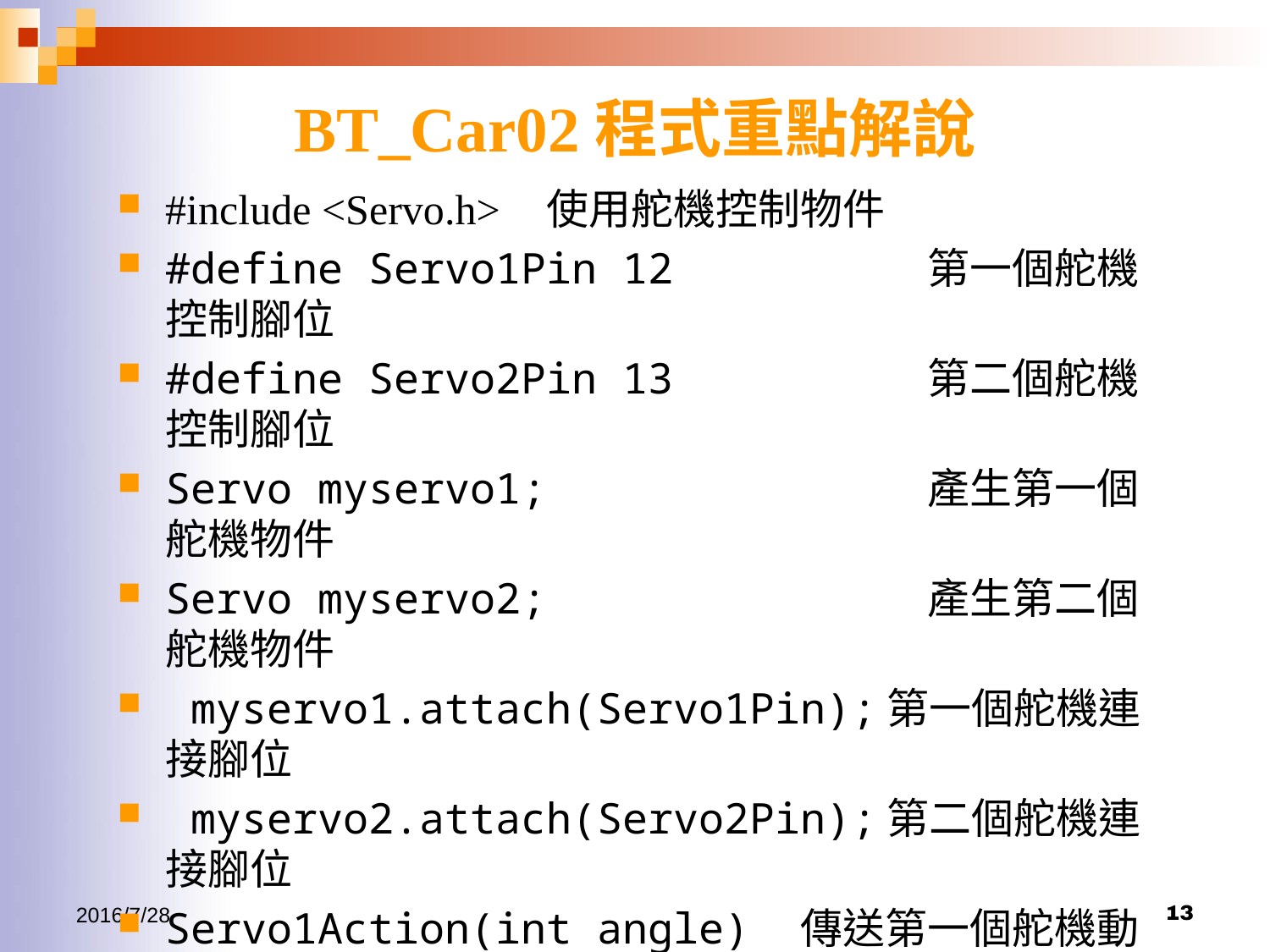

# BT_Car02程式重點解說
#include <Servo.h> 	使用舵機控制物件
#define Servo1Pin 12		第一個舵機控制腳位
#define Servo2Pin 13		第二個舵機控制腳位
Servo myservo1;			產生第一個舵機物件
Servo myservo2;			產生第二個舵機物件
 myservo1.attach(Servo1Pin);第一個舵機連接腳位
 myservo2.attach(Servo2Pin);第二個舵機連接腳位
Servo1Action(int angle)	傳送第一個舵機動作Servo2Action(int angle)	傳送第二個舵機動作

2016/7/28
13